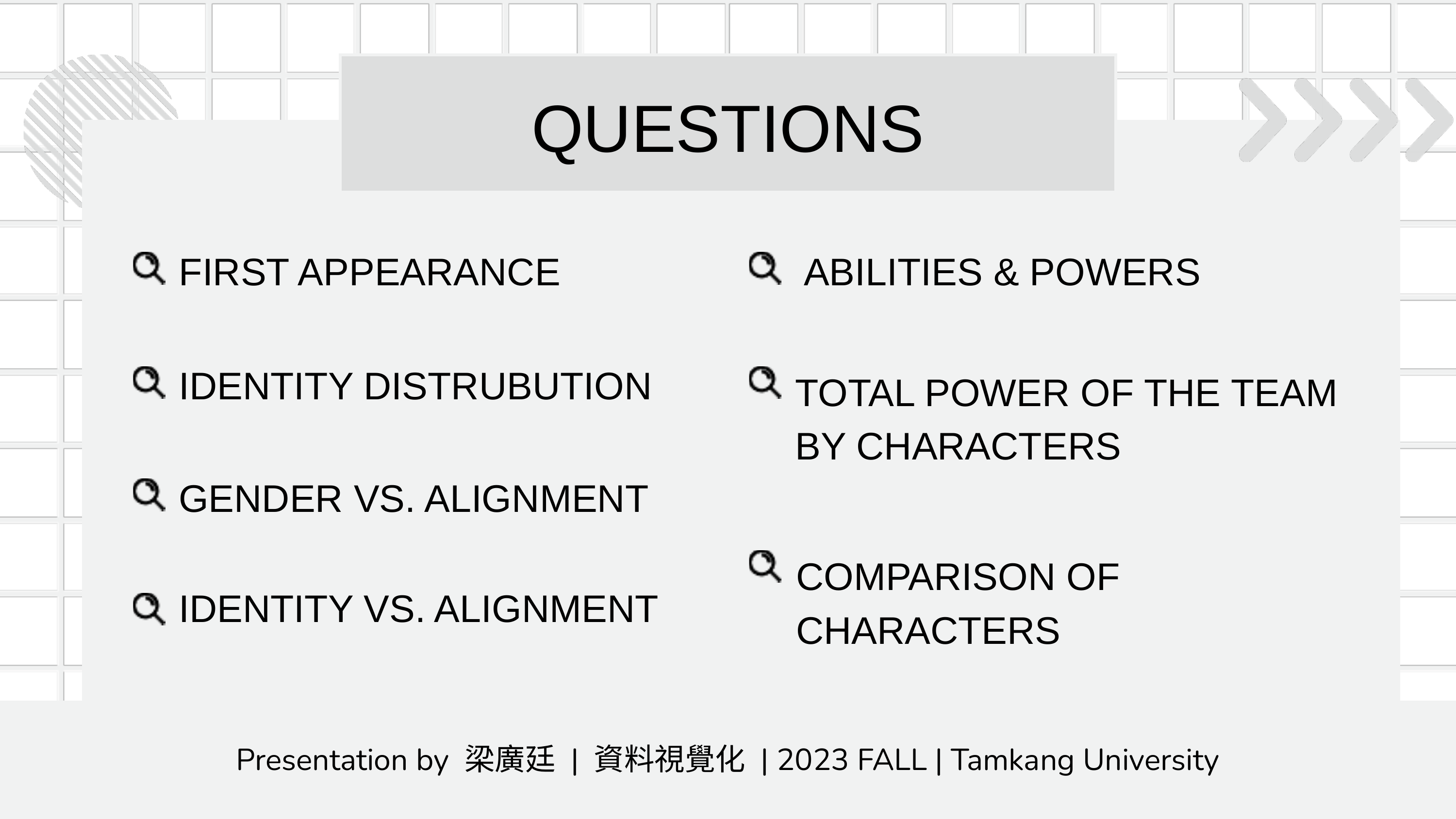

QUESTIONS

FIRST APPEARANCE
ABILITIES & POWERS

IDENTITY DISTRUBUTION
TOTAL POWER OF THE TEAM BY CHARACTERS

GENDER VS. ALIGNMENT

COMPARISON OF CHARACTERS

IDENTITY VS. ALIGNMENT

Presentation by 梁廣廷 | 資料視覺化 | 2023 FALL | Tamkang University